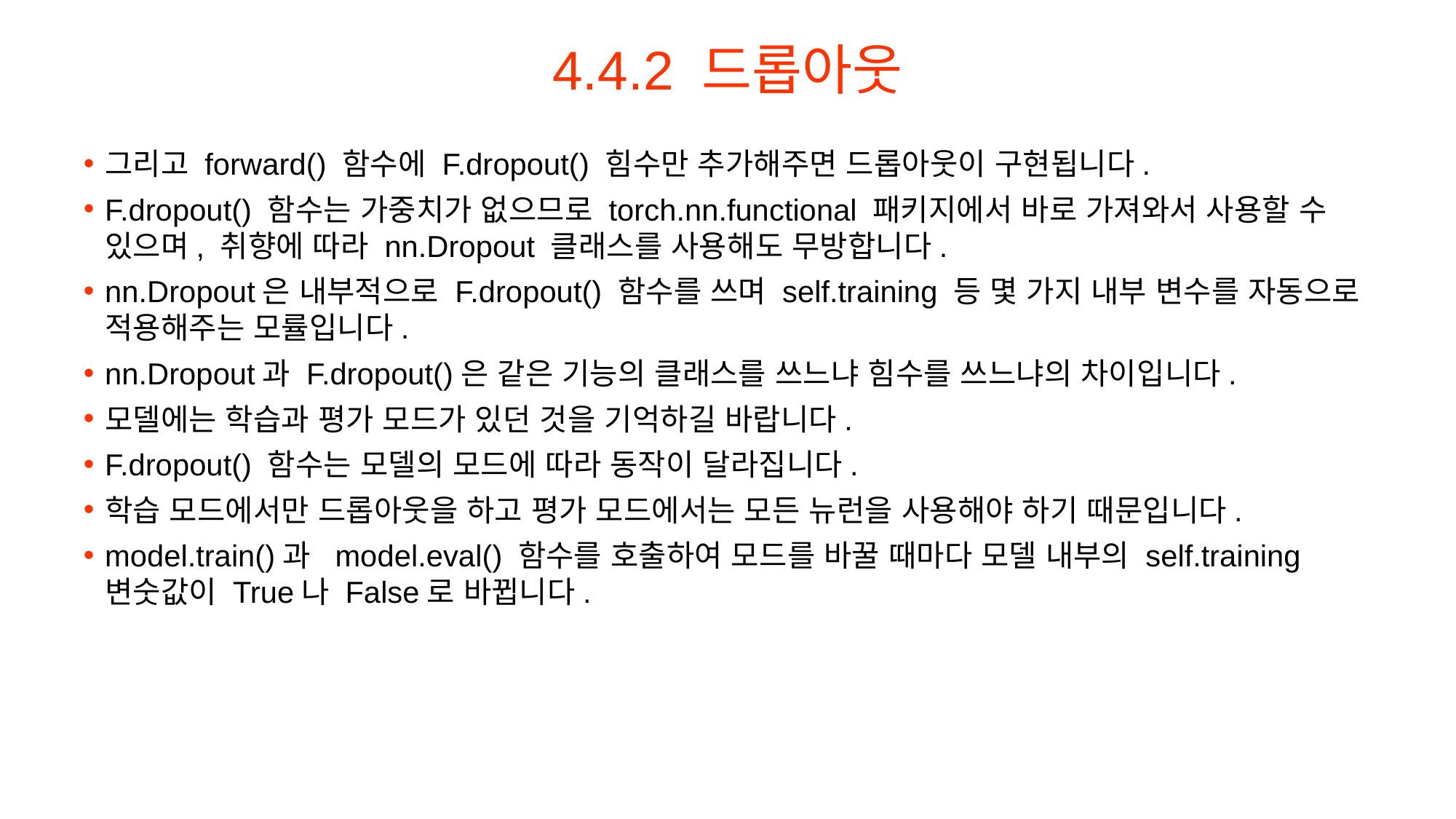

# 4.4.2 드롭아웃
그리고 forward() 함수에 F.dropout() 힘수만 추가해주면 드롭아웃이 구현됩니다.
F.dropout() 함수는 가중치가 없으므로 torch.nn.functional 패키지에서 바로 가져와서 사용할 수 있으며, 취향에 따라 nn.Dropout 클래스를 사용해도 무방합니다.
nn.Dropout은 내부적으로 F.dropout() 함수를 쓰며 self.training 등 몇 가지 내부 변수를 자동으로 적용해주는 모률입니다.
nn.Dropout과 F.dropout()은 같은 기능의 클래스를 쓰느냐 힘수를 쓰느냐의 차이입니다.
모델에는 학습과 평가 모드가 있던 것을 기억하길 바랍니다.
F.dropout() 함수는 모델의 모드에 따라 동작이 달라집니다.
학습 모드에서만 드롭아웃을 하고 평가 모드에서는 모든 뉴런을 사용해야 하기 때문입니다.
model.train()과  model.eval() 함수를 호출하여 모드를 바꿀 때마다 모델 내부의 self.training 변숫값이 True나 False로 바뀝니다.